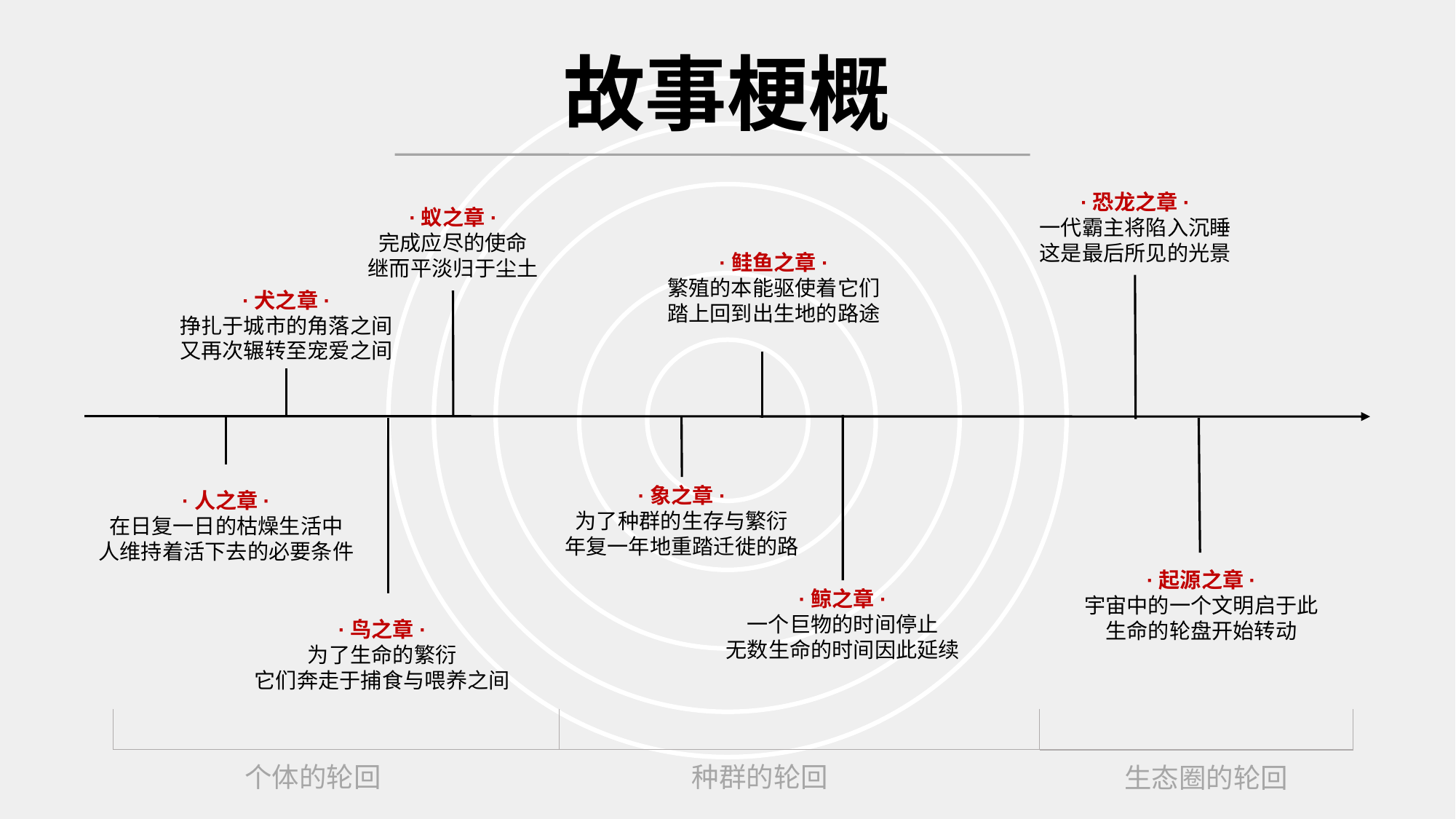

故事梗概

·恐龙之章·
一代霸主将陷入沉睡
这是最后所见的光景

·蚁之章·
完成应尽的使命
继而平淡归于尘土
·鲑鱼之章·
繁殖的本能驱使着它们
踏上回到出生地的路途

·犬之章·
挣扎于城市的角落之间
又再次辗转至宠爱之间

·象之章·
为了种群的生存与繁衍
年复一年地重踏迁徙的路
·人之章·
在日复一日的枯燥生活中
人维持着活下去的必要条件
·起源之章·
宇宙中的一个文明启于此
生命的轮盘开始转动
·鲸之章·
一个巨物的时间停止
无数生命的时间因此延续
·鸟之章·
为了生命的繁衍
它们奔走于捕食与喂养之间
个体的轮回
种群的轮回
生态圈的轮回